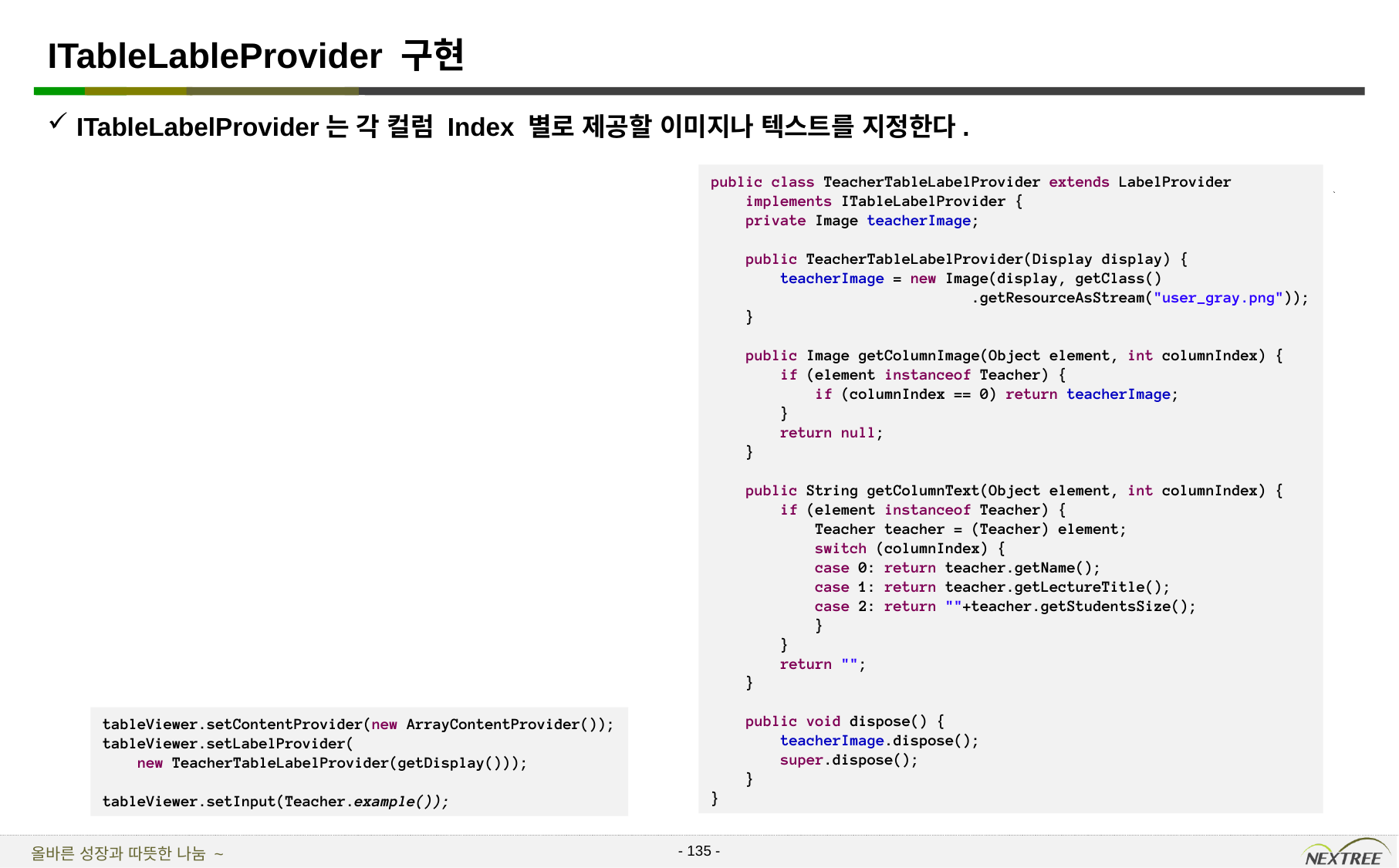

# ITableLableProvider 구현
ITableLabelProvider는 각 컬럼 Index 별로 제공할 이미지나 텍스트를 지정한다.
public class TeacherTableLabelProvider extends LabelProvider
    implements ITableLabelProvider {
    private Image teacherImage;

    public TeacherTableLabelProvider(Display display) {
        teacherImage = new Image(display, getClass()
                              .getResourceAsStream("user_gray.png"));
    }

    public Image getColumnImage(Object element, int columnIndex) {
        if (element instanceof Teacher) {
            if (columnIndex == 0) return teacherImage;
        }
        return null;
    }

    public String getColumnText(Object element, int columnIndex) {
        if (element instanceof Teacher) {
            Teacher teacher = (Teacher) element;
            switch (columnIndex) {
            case 0: return teacher.getName();
            case 1: return teacher.getLectureTitle();
            case 2: return ""+teacher.getStudentsSize();
            }
        }
        return "";
    }

    public void dispose() {
        teacherImage.dispose();
        super.dispose();
    }
}
tableViewer.setContentProvider(new ArrayContentProvider());
tableViewer.setLabelProvider(
    new TeacherTableLabelProvider(getDisplay()));

tableViewer.setInput(Teacher.example());